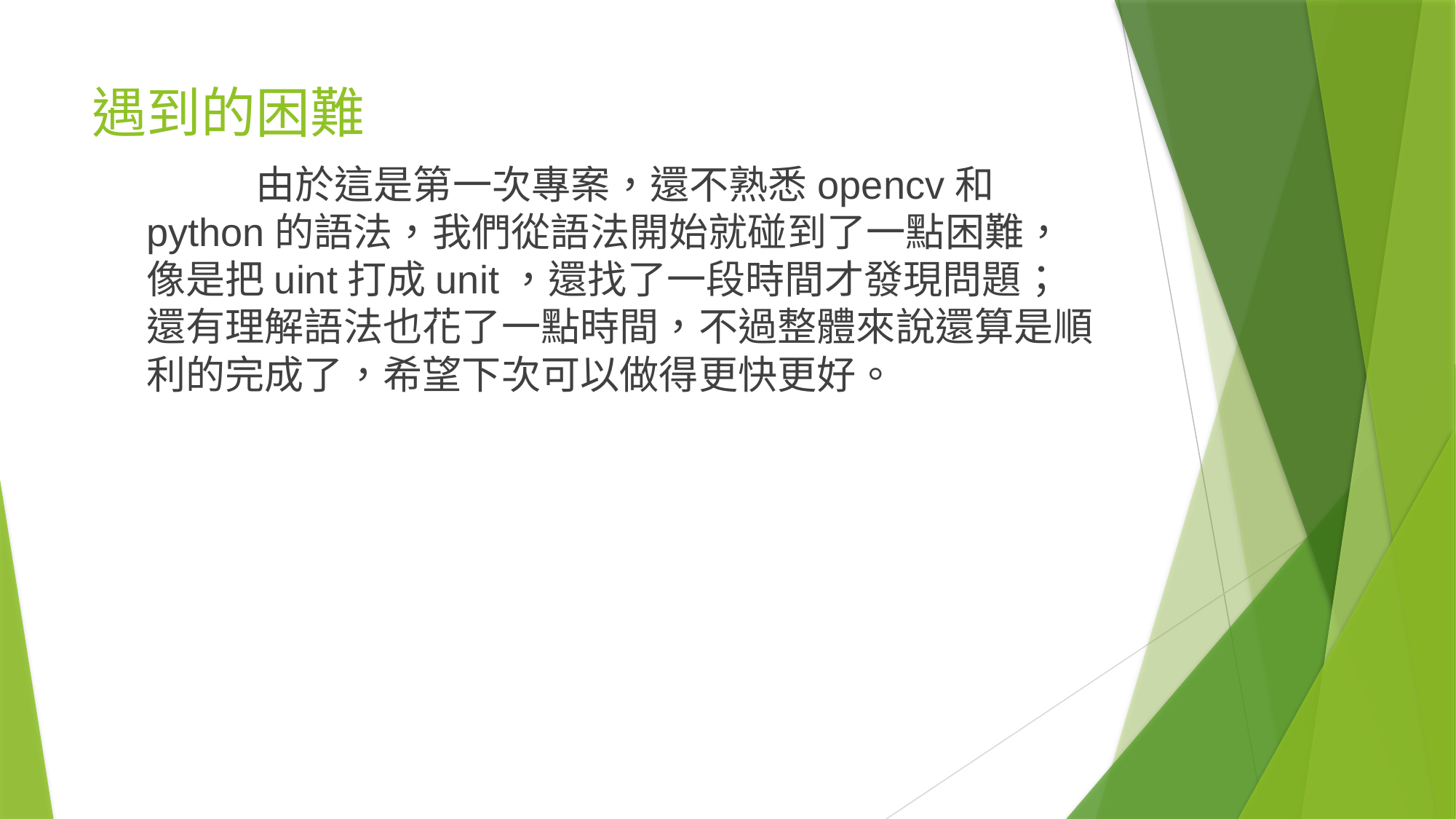

# 遇到的困難
	由於這是第一次專案，還不熟悉opencv和python的語法，我們從語法開始就碰到了一點困難，像是把uint打成unit，還找了一段時間才發現問題；還有理解語法也花了一點時間，不過整體來說還算是順利的完成了，希望下次可以做得更快更好。